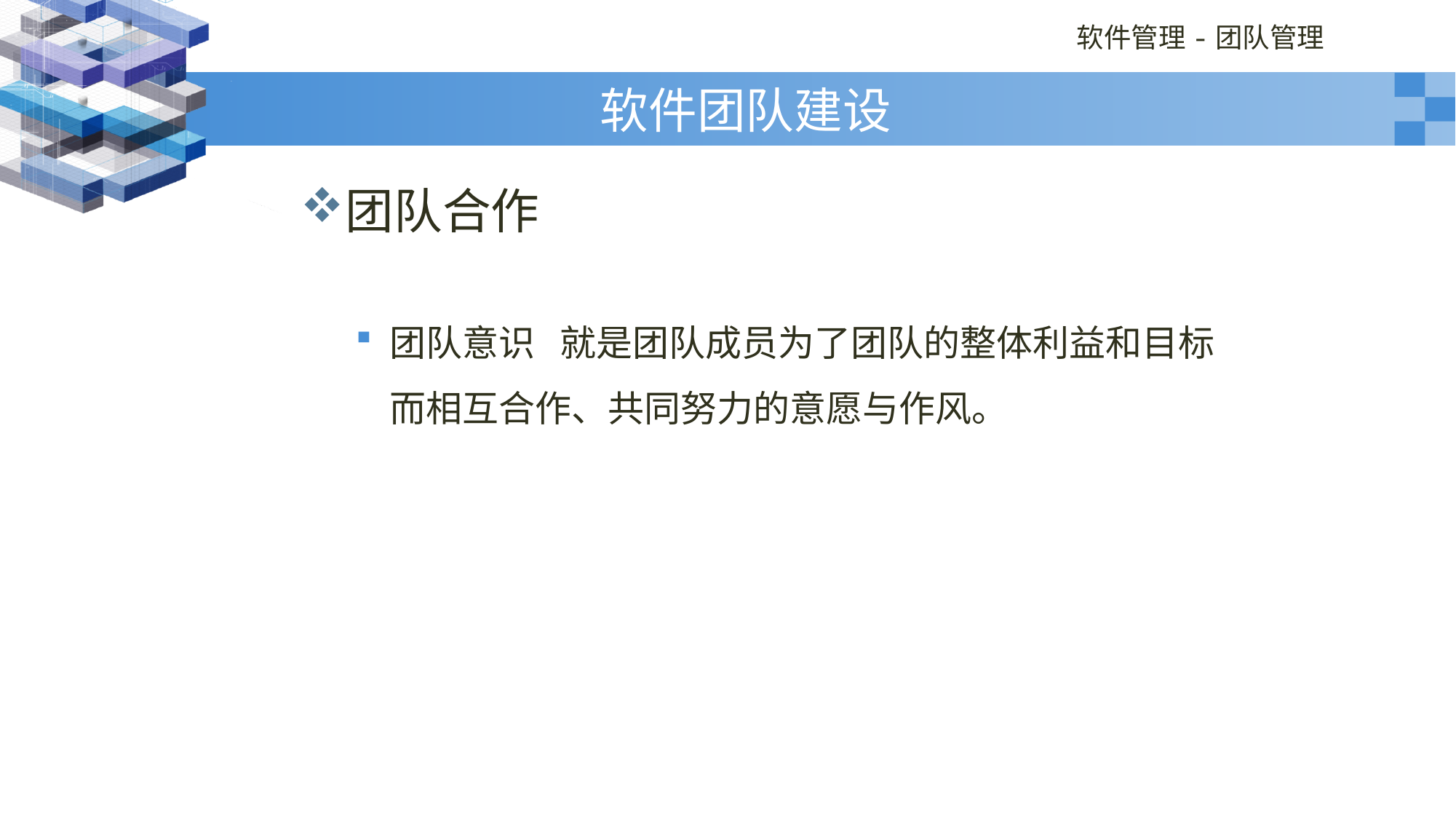

# 软件团队建设
团队合作

团队意识   就是团队成员为了团队的整体利益和目标而相互合作、共同努力的意愿与作风。